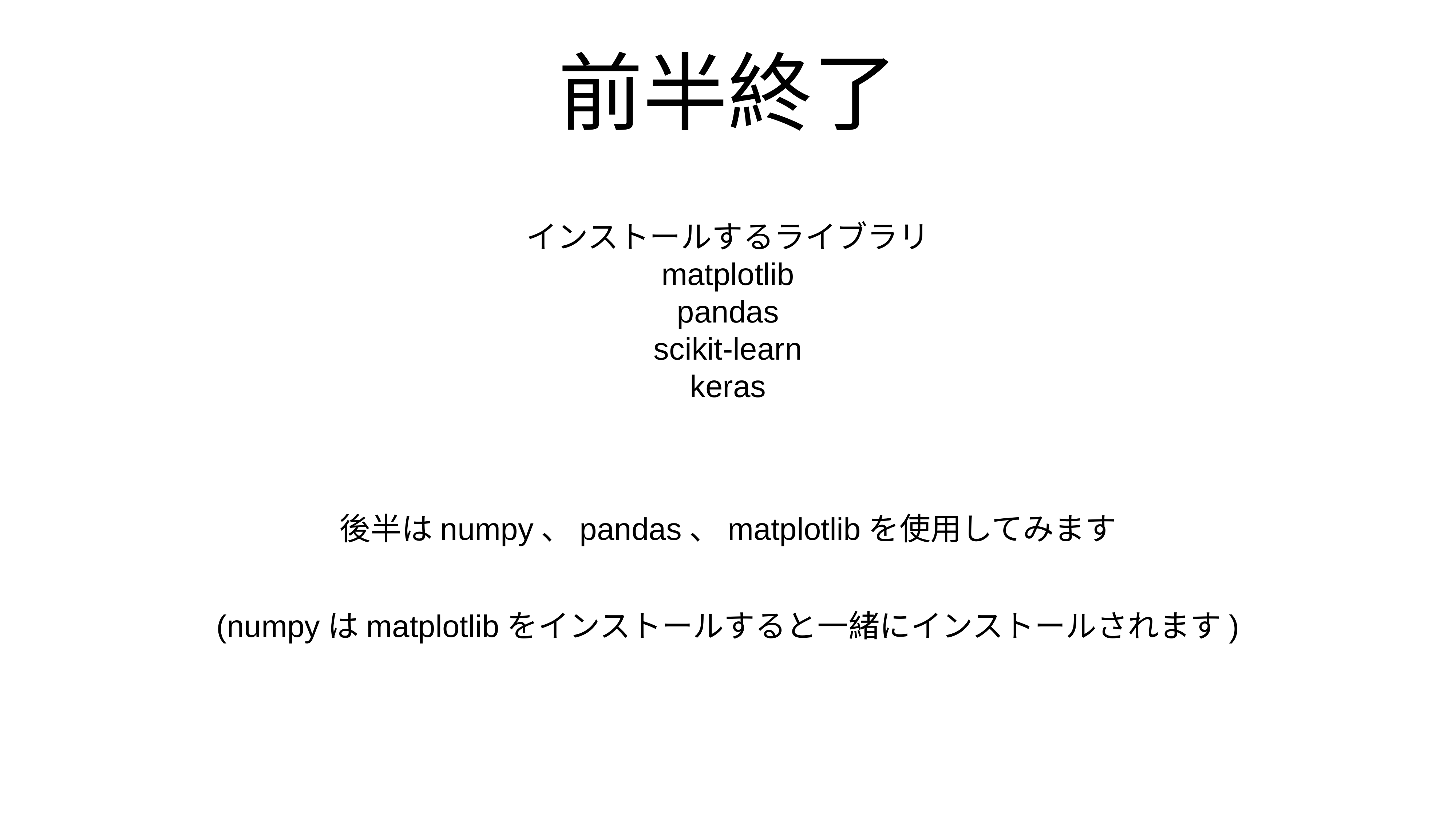

# 前半終了
インストールするライブラリ
matplotlib
pandas
scikit-learn
keras
後半はnumpy、pandas、matplotlibを使用してみます
(numpyはmatplotlibをインストールすると一緒にインストールされます)